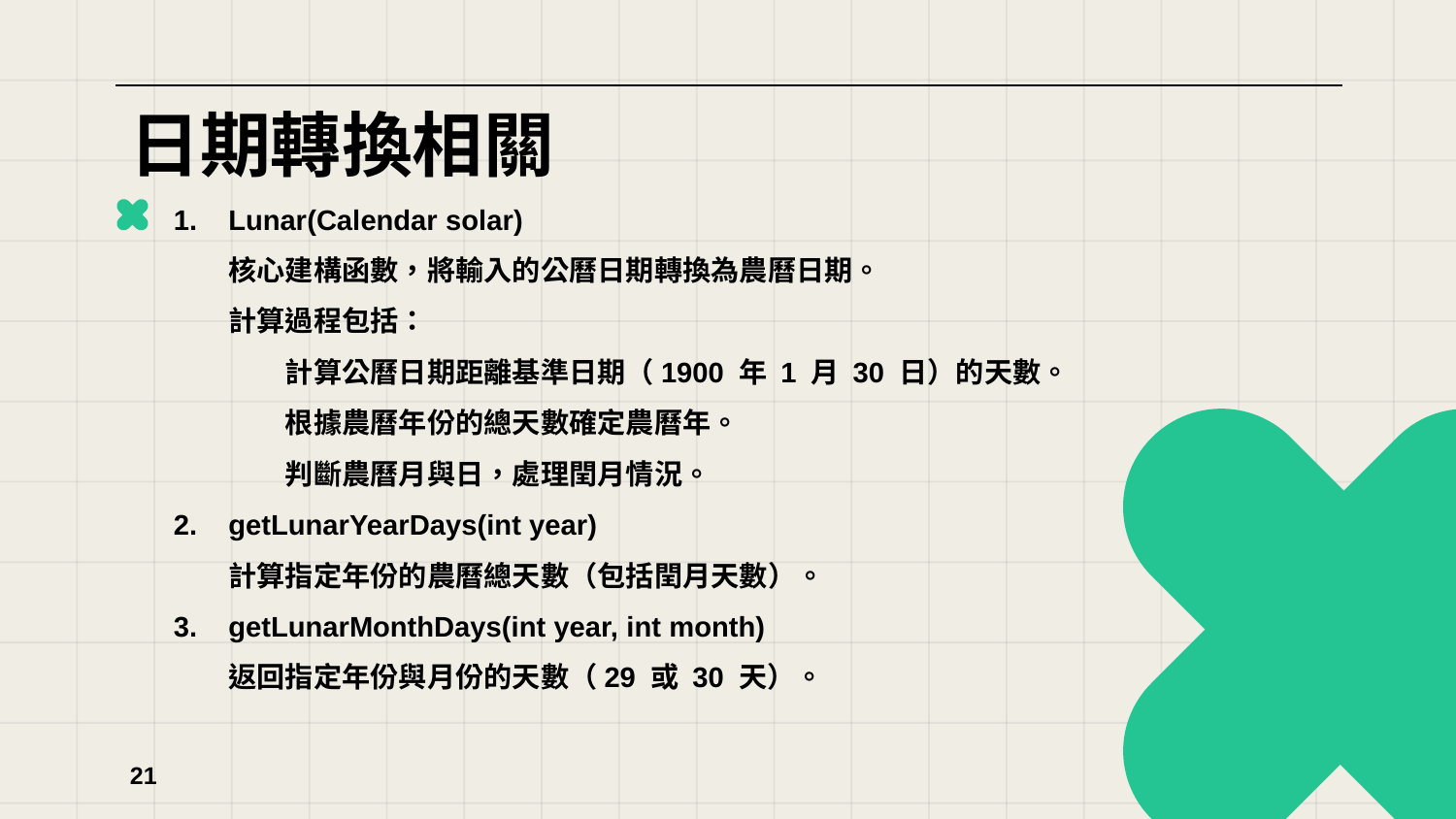

# 日期轉換相關
Lunar(Calendar solar)
核心建構函數，將輸入的公曆日期轉換為農曆日期。
計算過程包括：
　　計算公曆日期距離基準日期（1900 年 1 月 30 日）的天數。
　　根據農曆年份的總天數確定農曆年。
　　判斷農曆月與日，處理閏月情況。
getLunarYearDays(int year)
計算指定年份的農曆總天數（包括閏月天數）。
getLunarMonthDays(int year, int month)
返回指定年份與月份的天數（29 或 30 天）。

21